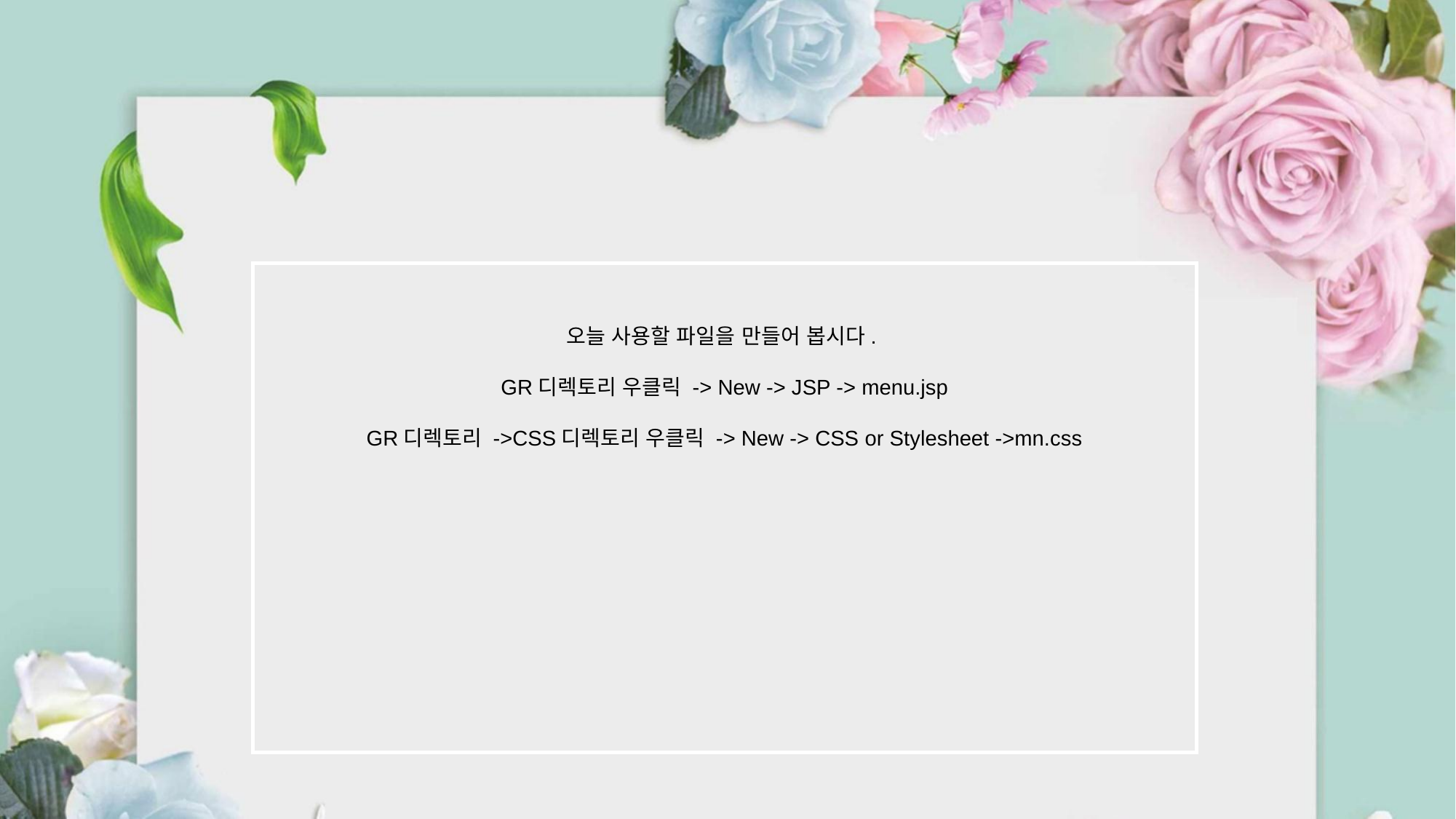

오늘 사용할 파일을 만들어 봅시다.
GR디렉토리 우클릭 -> New -> JSP -> menu.jsp
GR디렉토리 ->CSS디렉토리 우클릭 -> New -> CSS or Stylesheet ->mn.css